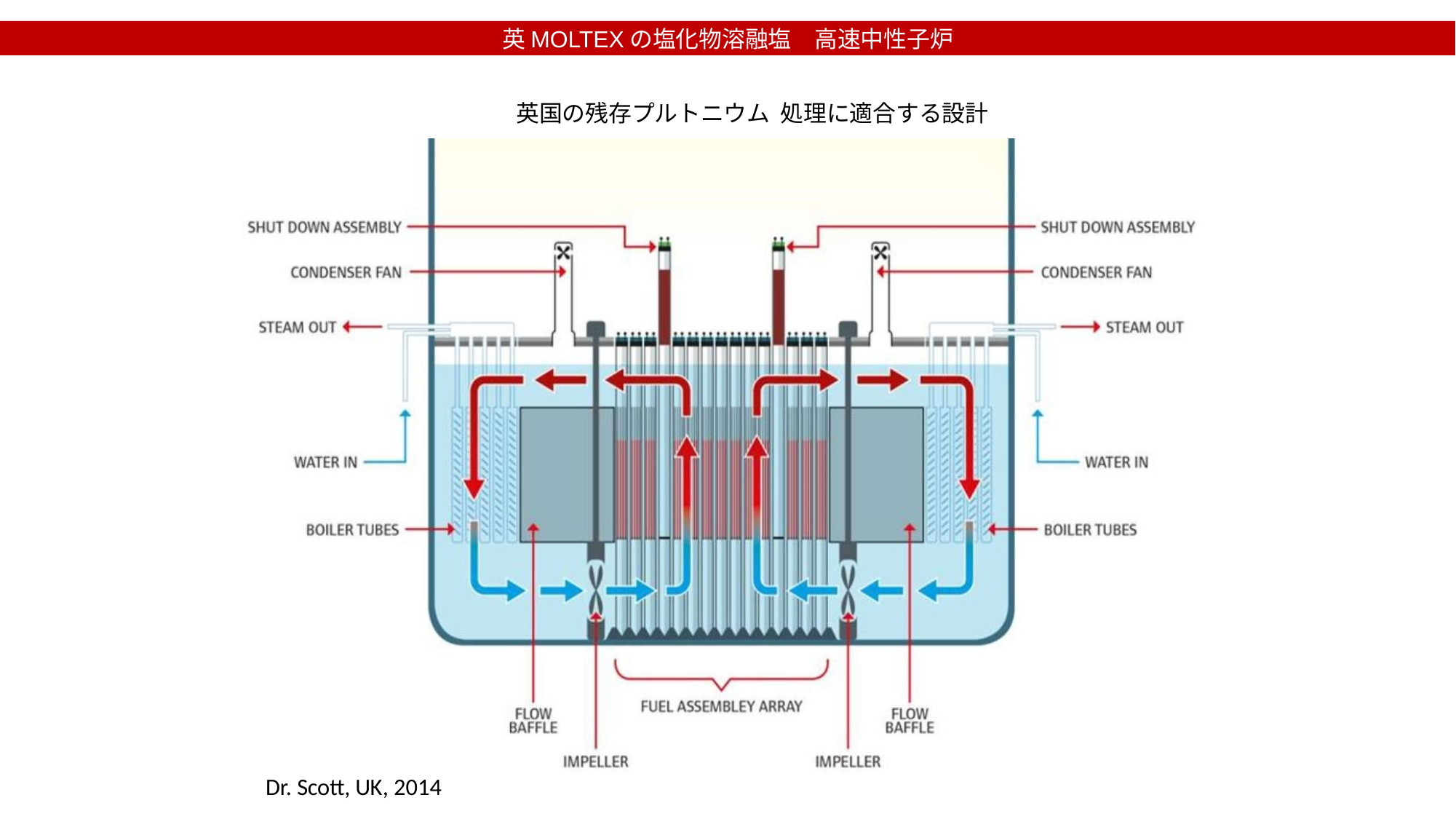

英MOLTEXの塩化物溶融塩　高速中性子炉
英国の残存プルトニウム  処理に適合する設計

Dr. Scott, UK, 2014